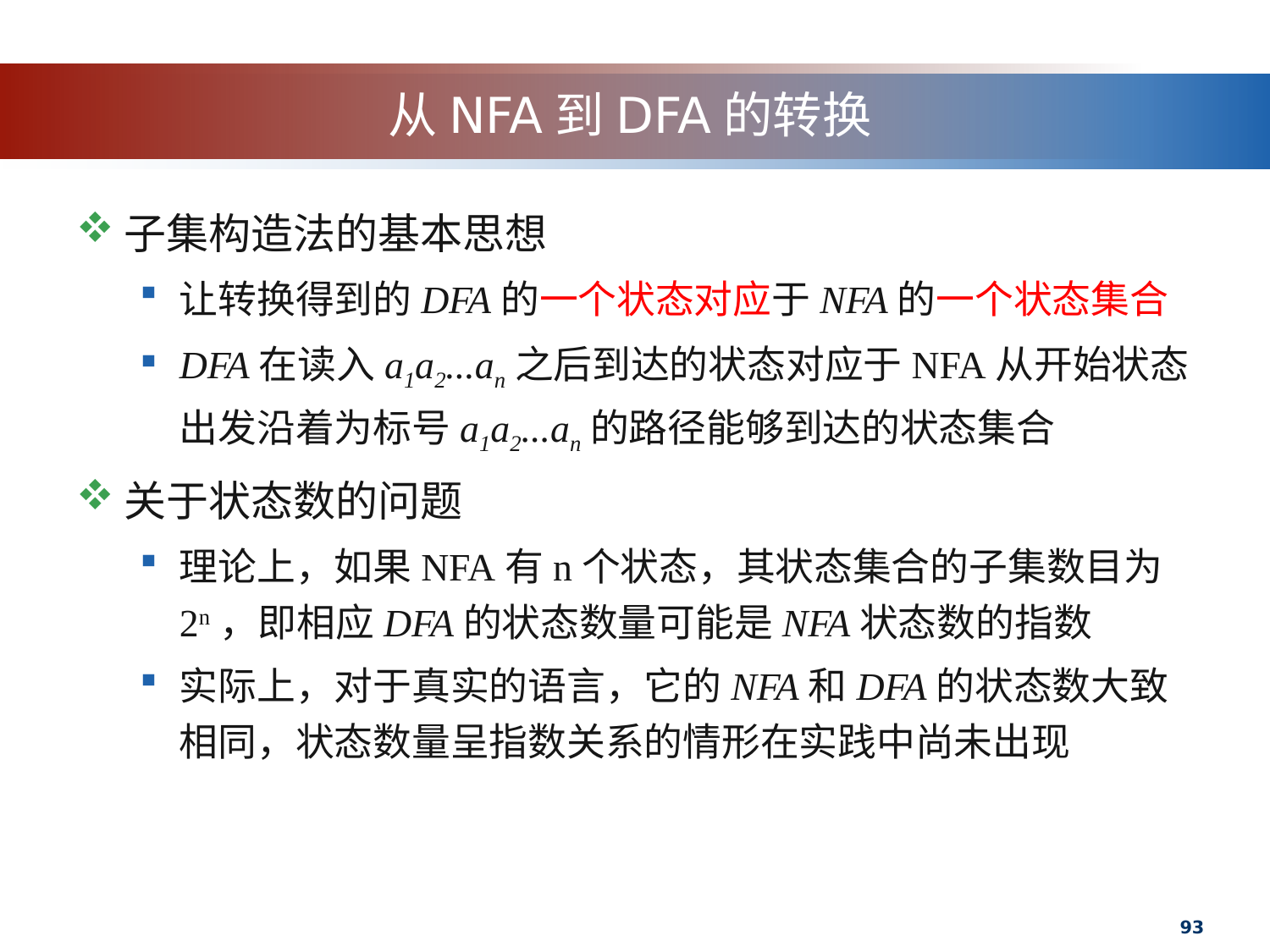

# 从NFA到DFA的转换
子集构造法的基本思想
让转换得到的DFA的一个状态对应于NFA的一个状态集合
DFA在读入a1a2...an之后到达的状态对应于NFA从开始状态出发沿着为标号a1a2...an的路径能够到达的状态集合
关于状态数的问题
理论上，如果NFA有n个状态，其状态集合的子集数目为2n，即相应DFA的状态数量可能是NFA状态数的指数
实际上，对于真实的语言，它的NFA和DFA的状态数大致相同，状态数量呈指数关系的情形在实践中尚未出现
93